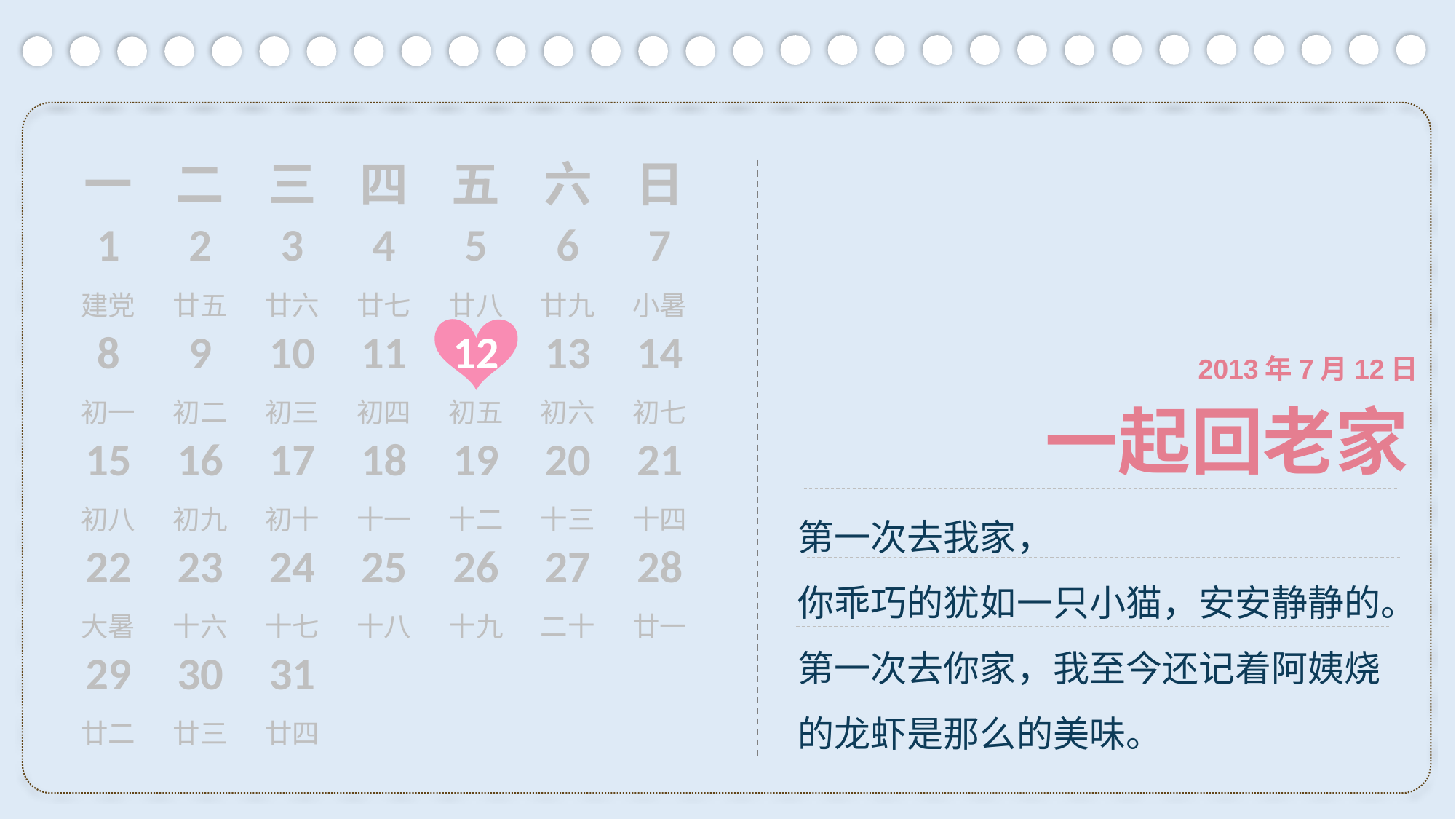

| 一 | 二 | 三 | 四 | 五 | 六 | 日 |
| --- | --- | --- | --- | --- | --- | --- |
| 1 | 2 | 3 | 4 | 5 | 6 | 7 |
| 建党 | 廿五 | 廿六 | 廿七 | 廿八 | 廿九 | 小暑 |
| 8 | 9 | 10 | 11 | 12 | 13 | 14 |
| 初一 | 初二 | 初三 | 初四 | 初五 | 初六 | 初七 |
| 15 | 16 | 17 | 18 | 19 | 20 | 21 |
| 初八 | 初九 | 初十 | 十一 | 十二 | 十三 | 十四 |
| 22 | 23 | 24 | 25 | 26 | 27 | 28 |
| 大暑 | 十六 | 十七 | 十八 | 十九 | 二十 | 廿一 |
| 29 | 30 | 31 |  |  |  |  |
| 廿二 | 廿三 | 廿四 |  |  |  |  |

2013年7月12日
一起回老家
第一次去我家，
你乖巧的犹如一只小猫，安安静静的。
第一次去你家，我至今还记着阿姨烧的龙虾是那么的美味。